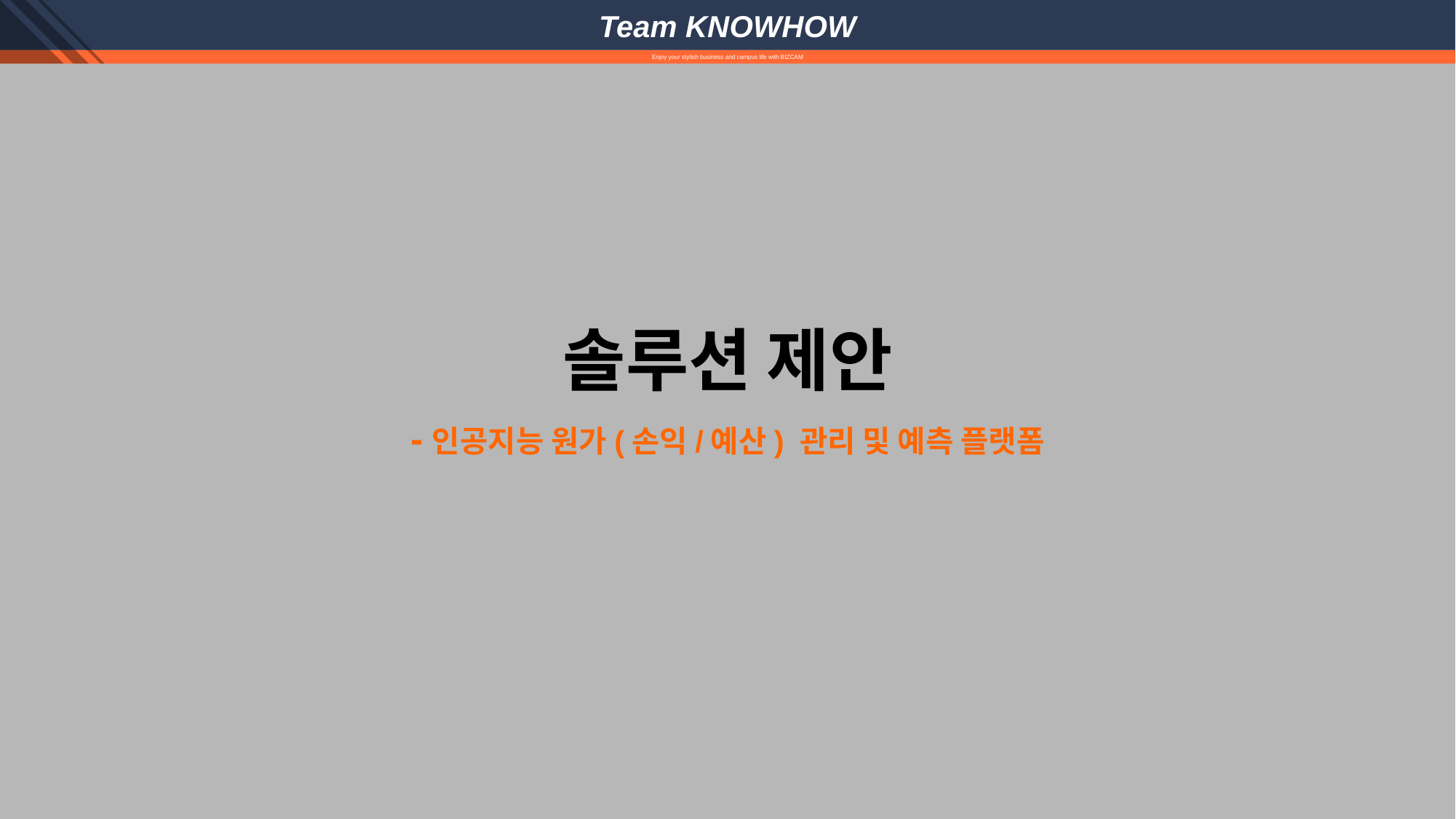

Team KNOWHOW

Enjoy your stylish business and campus life with BIZCAM
솔루션 제안
-인공지능 원가(손익/예산) 관리 및 예측 플랫폼